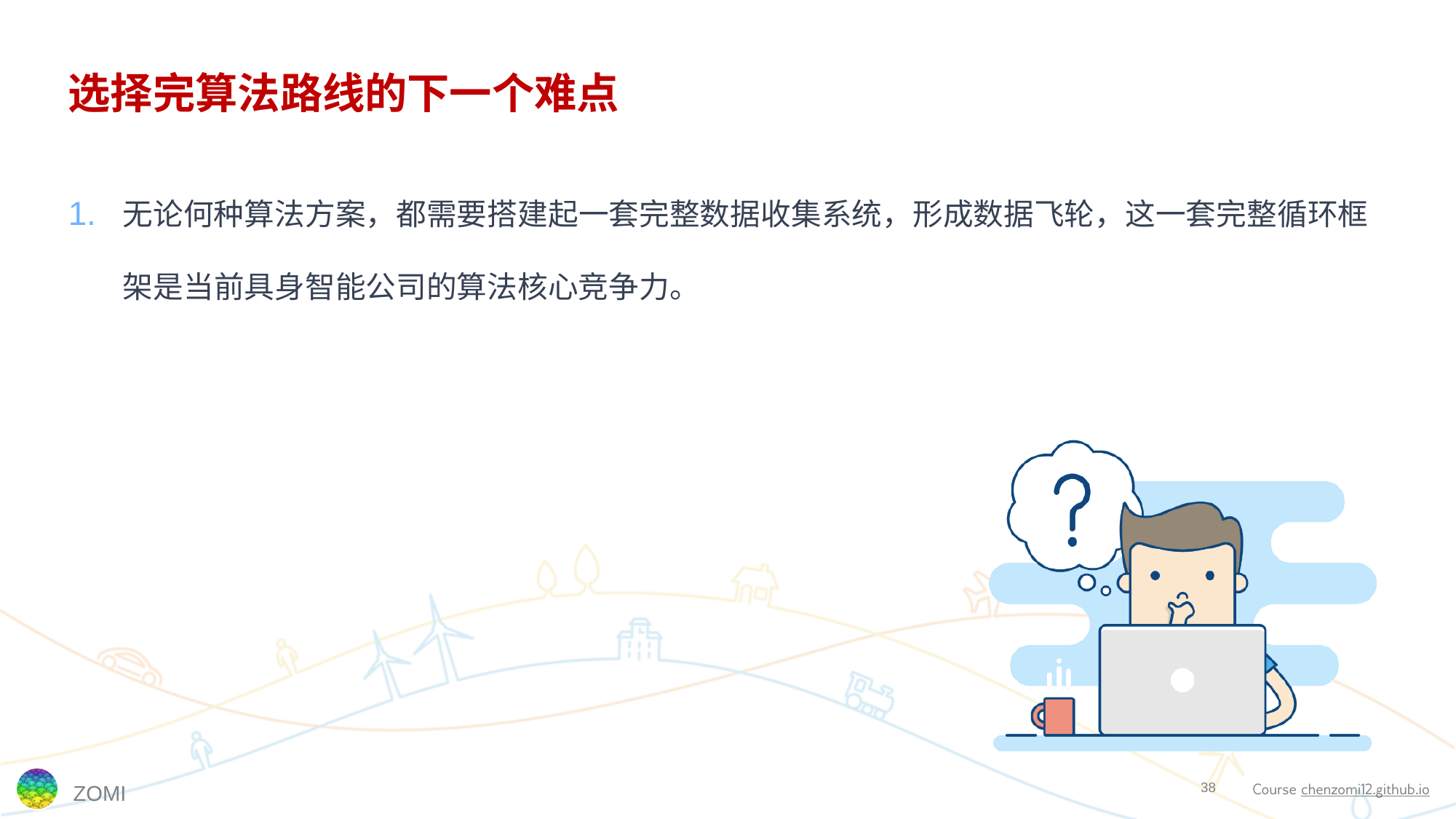

# 选择完算法路线的下一个难点
无论何种算法方案，都需要搭建起一套完整数据收集系统，形成数据飞轮，这一套完整循环框架是当前具身智能公司的算法核心竞争力。